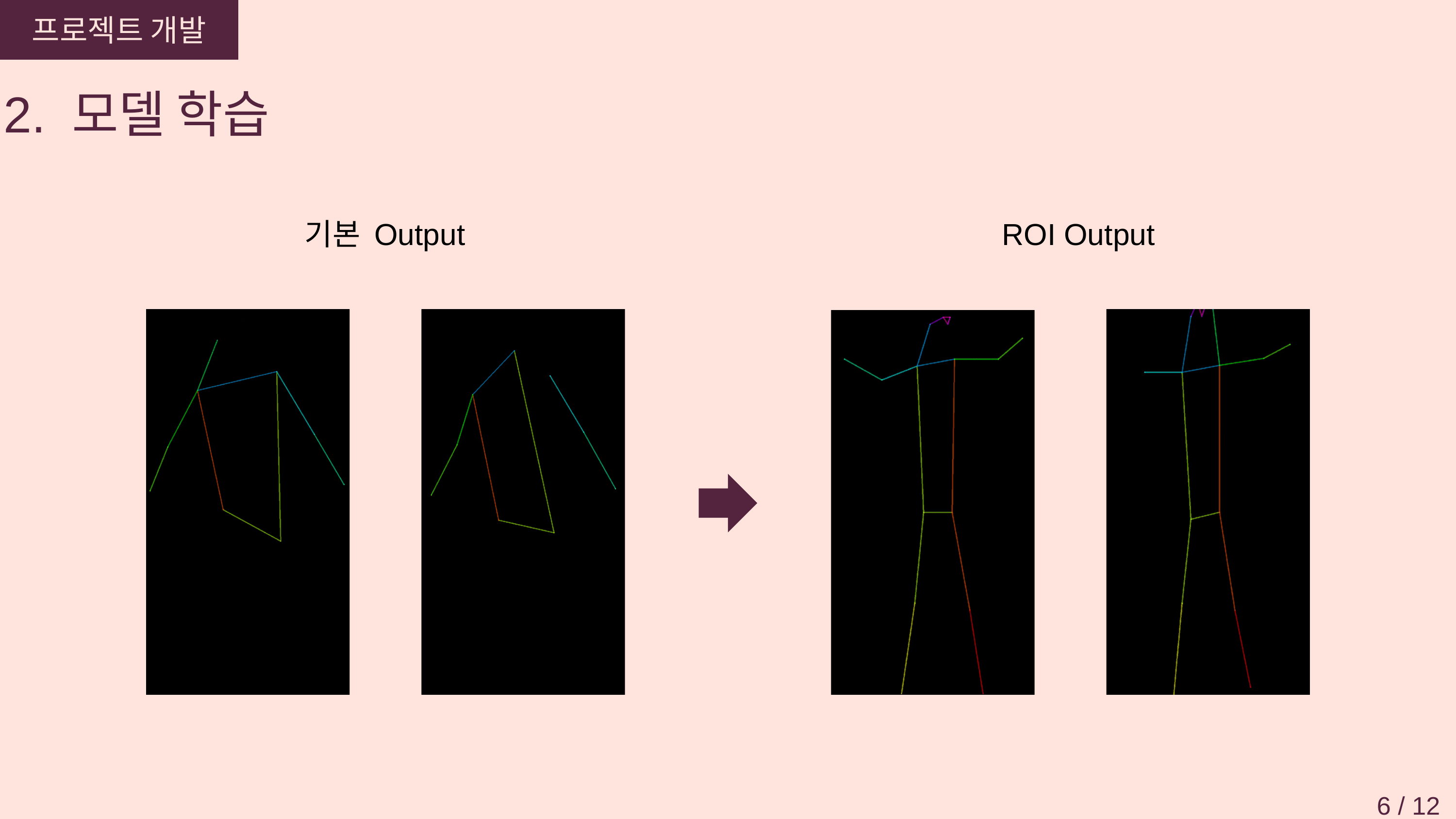

프로젝트 개발
2. 모델 학습
기본 Output
ROI Output

6 / 12